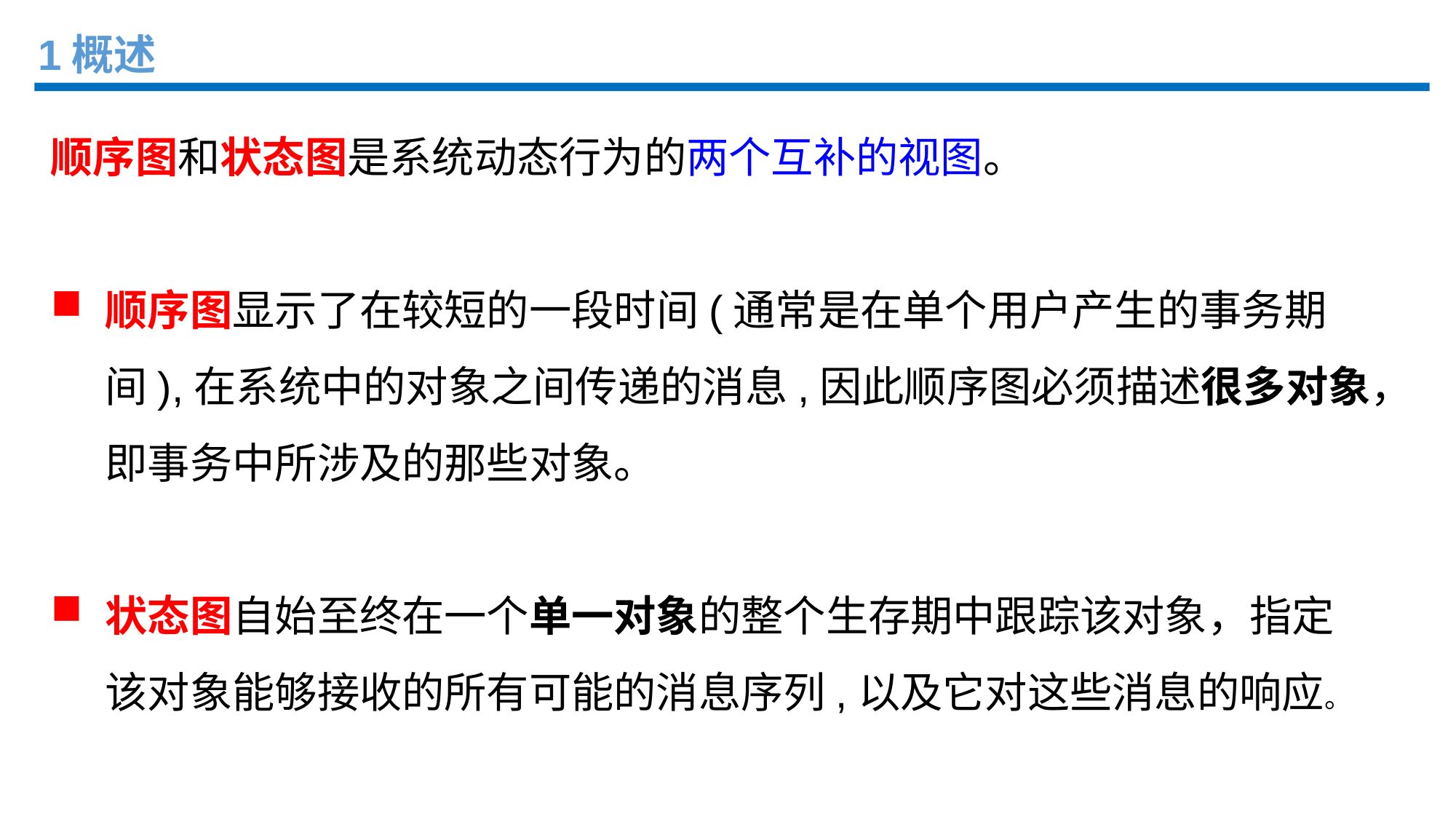

1概述
顺序图和状态图是系统动态行为的两个互补的视图。

顺序图显示了在较短的一段时间(通常是在单个用户产生的事务期间),在系统中的对象之间传递的消息,因此顺序图必须描述很多对象，即事务中所涉及的那些对象。

状态图自始至终在一个单一对象的整个生存期中跟踪该对象，指定该对象能够接收的所有可能的消息序列,以及它对这些消息的响应。